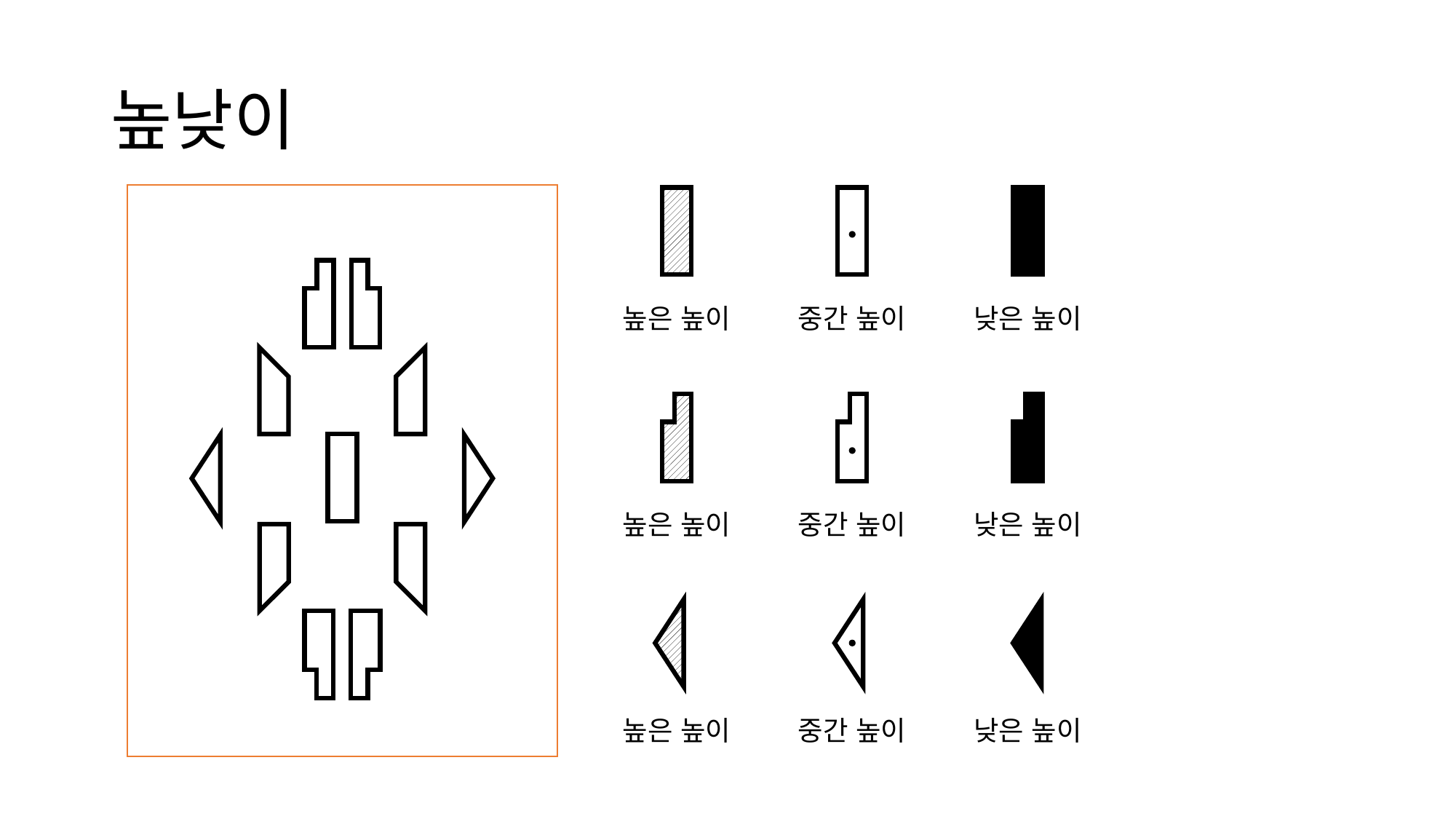

# 높낮이

높은 높이
중간 높이
낮은 높이

높은 높이
중간 높이
낮은 높이

높은 높이
중간 높이
낮은 높이